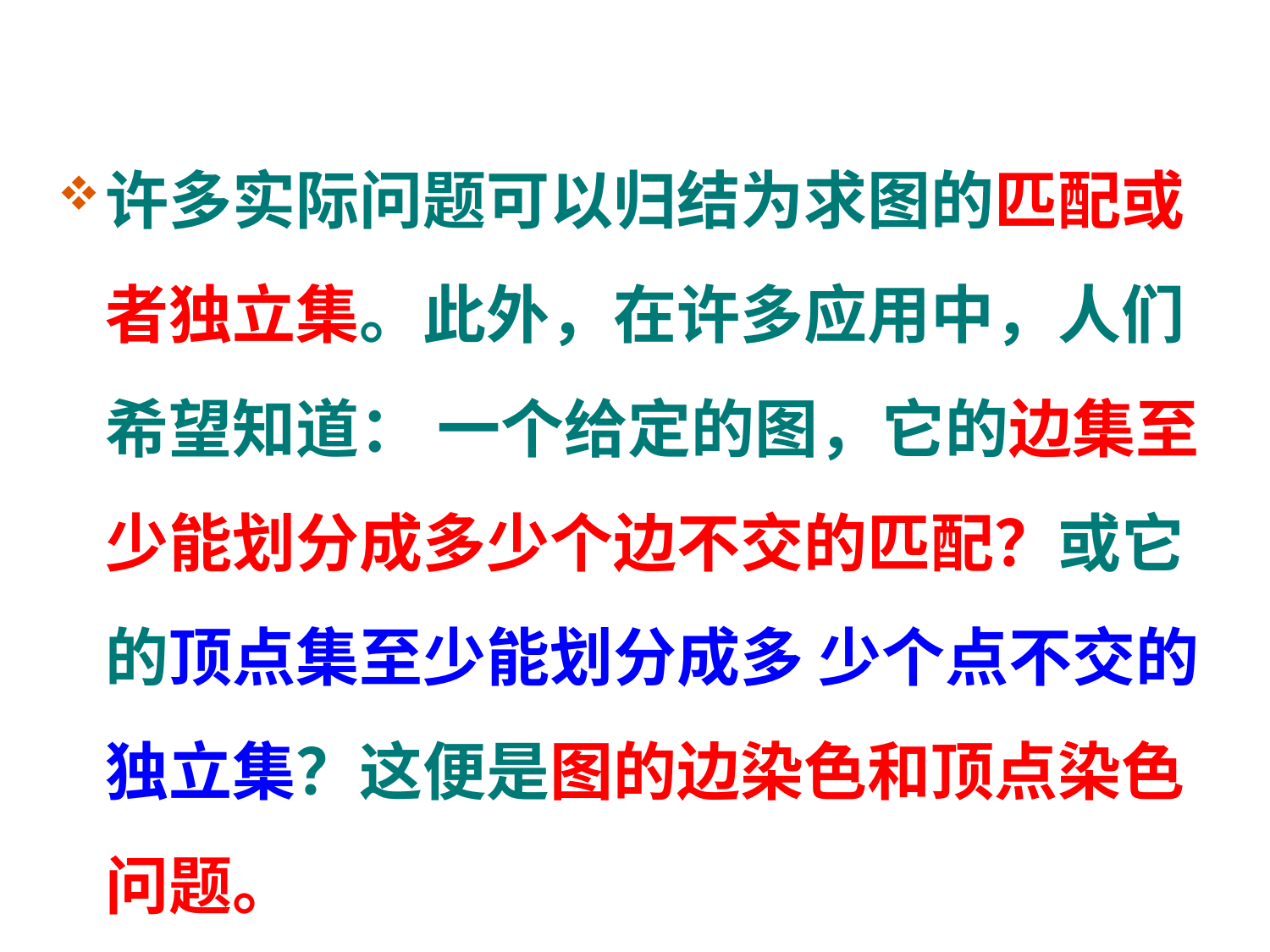

#
许多实际问题可以归结为求图的匹配或者独立集。此外，在许多应用中，人们希望知道： 一个给定的图，它的边集至少能划分成多少个边不交的匹配？或它的顶点集至少能划分成多 少个点不交的独立集？这便是图的边染色和顶点染色问题。